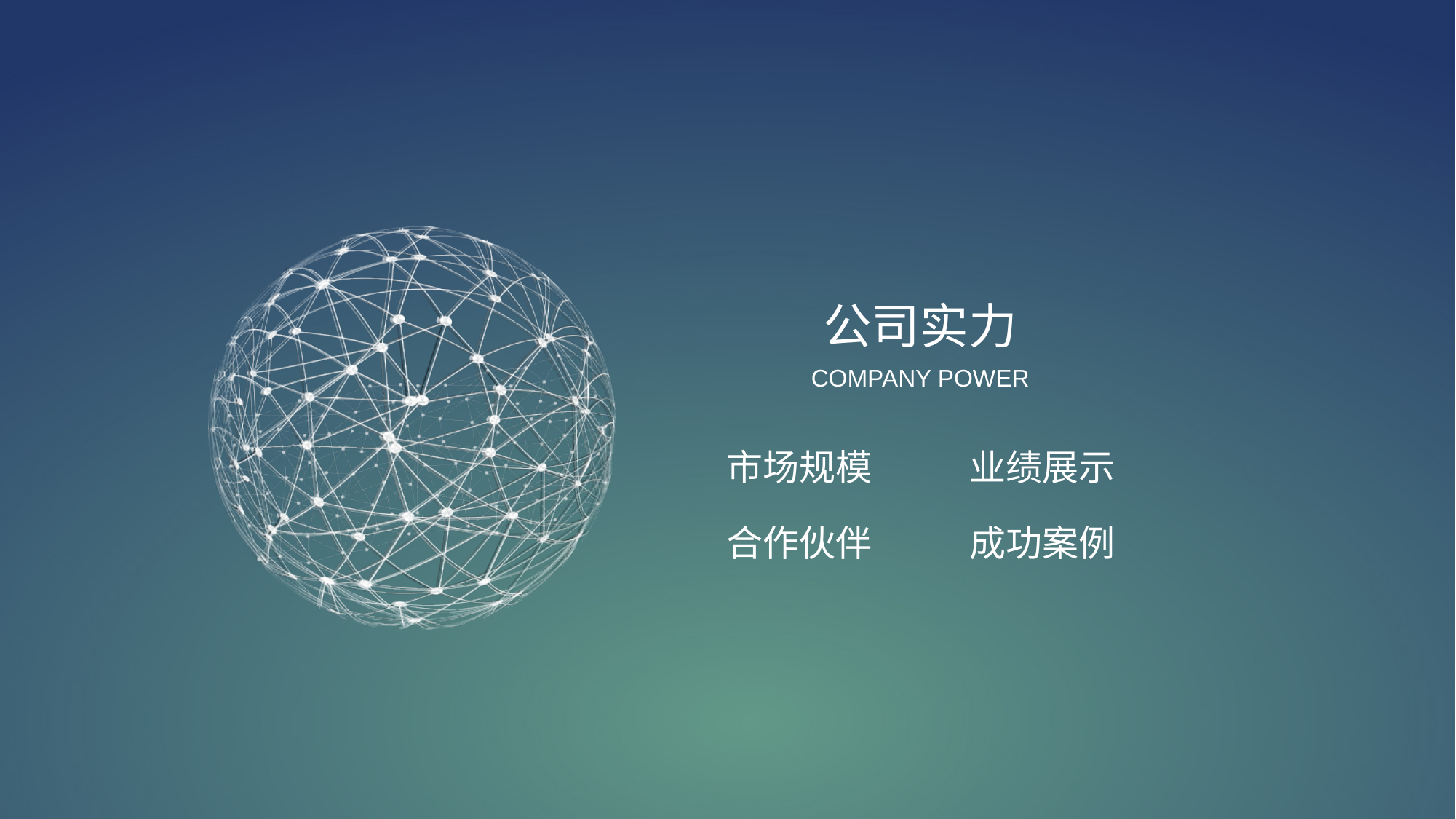

公司实力
COMPANY POWER
市场规模
业绩展示
合作伙伴
成功案例